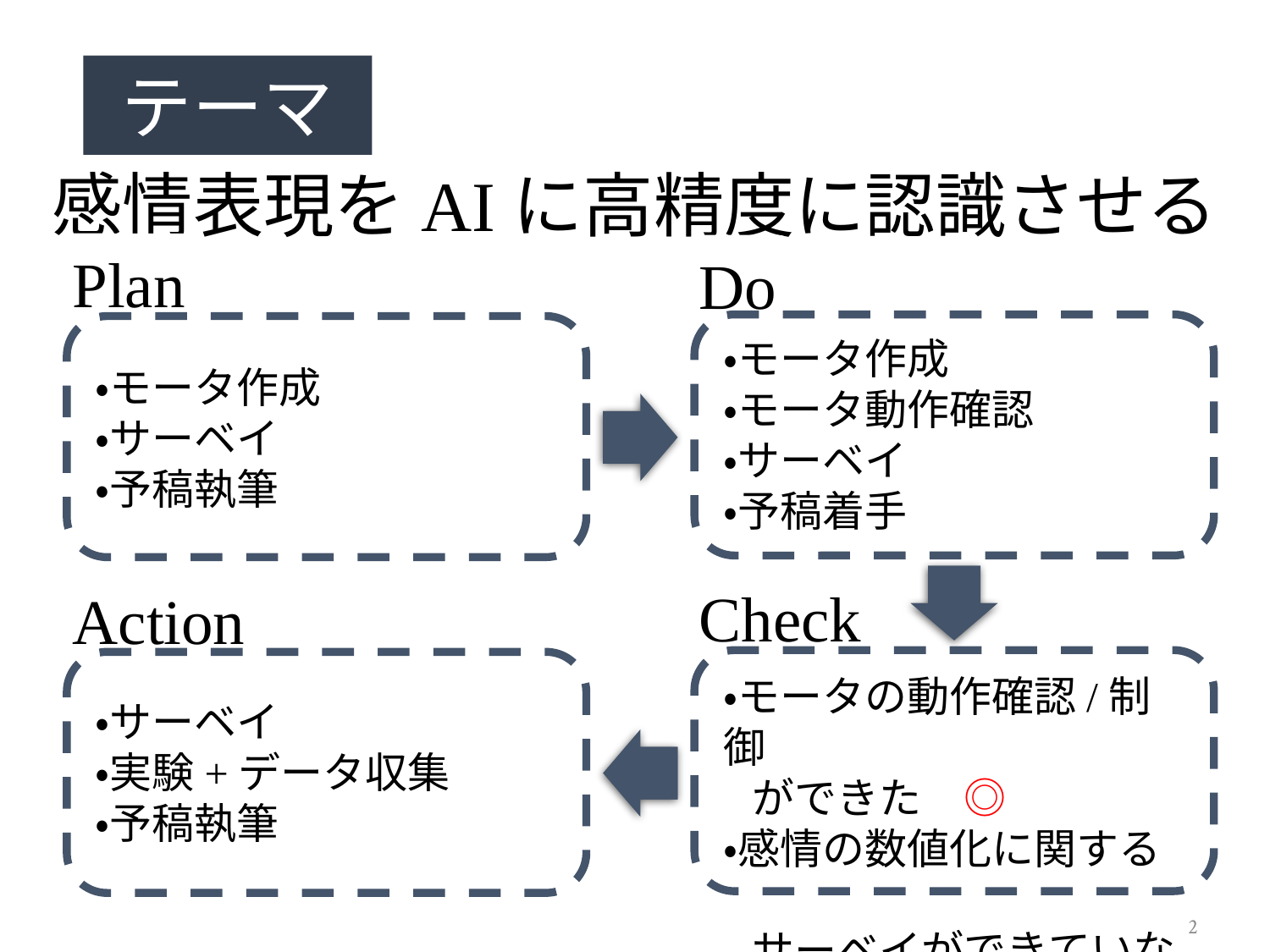

テーマ
感情表現をAIに高精度に認識させる
Plan
20211112_akashi.pptx20211112_akashi.pptx
Do
20211112_akashi.pptx20211112_akashi.pptx
・モータ作成
・モータ動作確認
・サーベイ
・予稿着手
・モータ作成
・サーベイ
・予稿執筆

Check
Action
20211112_akashi.pptx20211112_akashi.pptx

・モータの動作確認/制御
  ができた　◎
・感情の数値化に関する
  サーベイができていない．
・サーベイ
・実験+データ収集
・予稿執筆

2